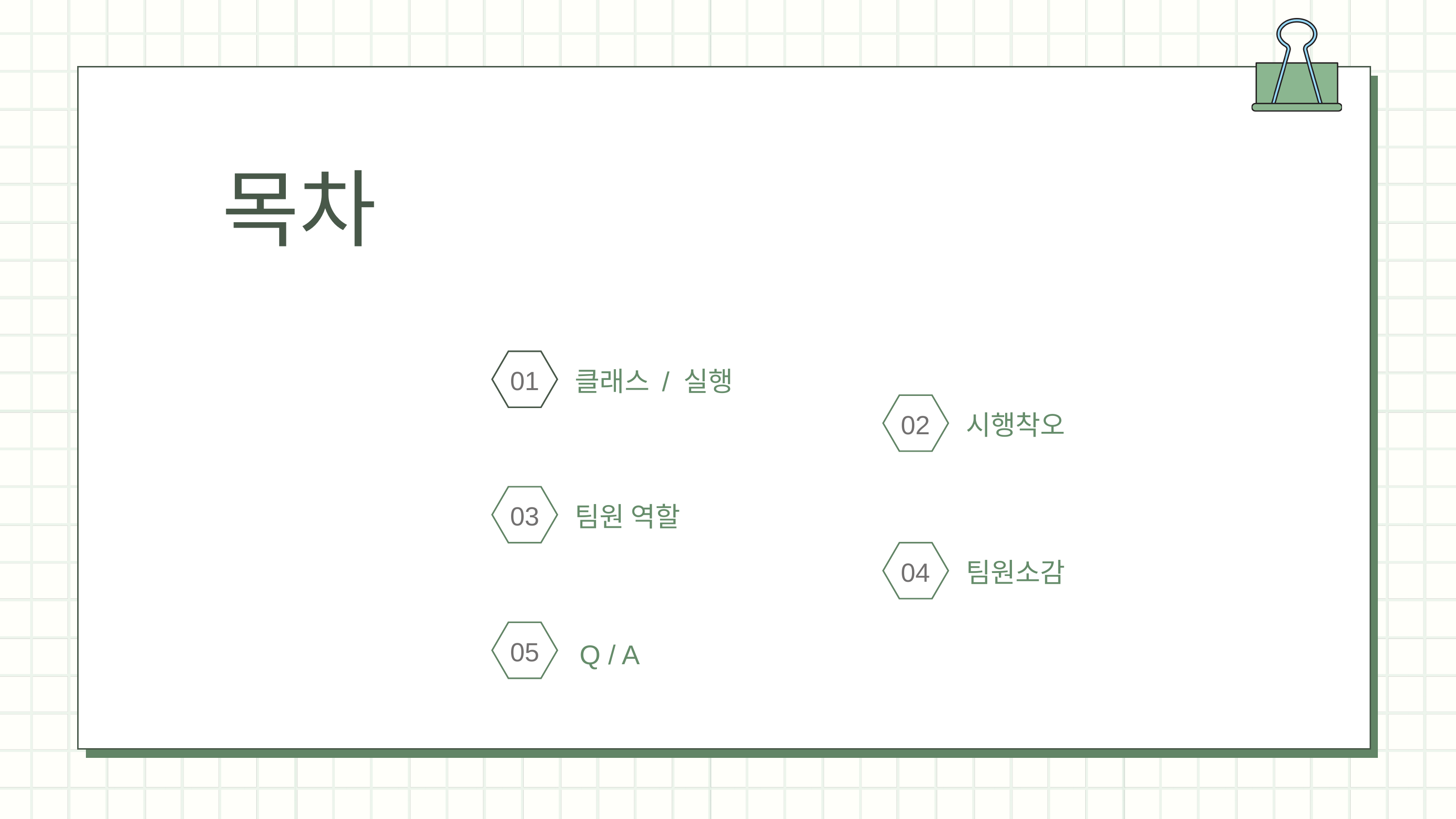

목차

01
클래스 / 실행

02
시행착오

03
팀원 역할

04
팀원소감

05
Q / A